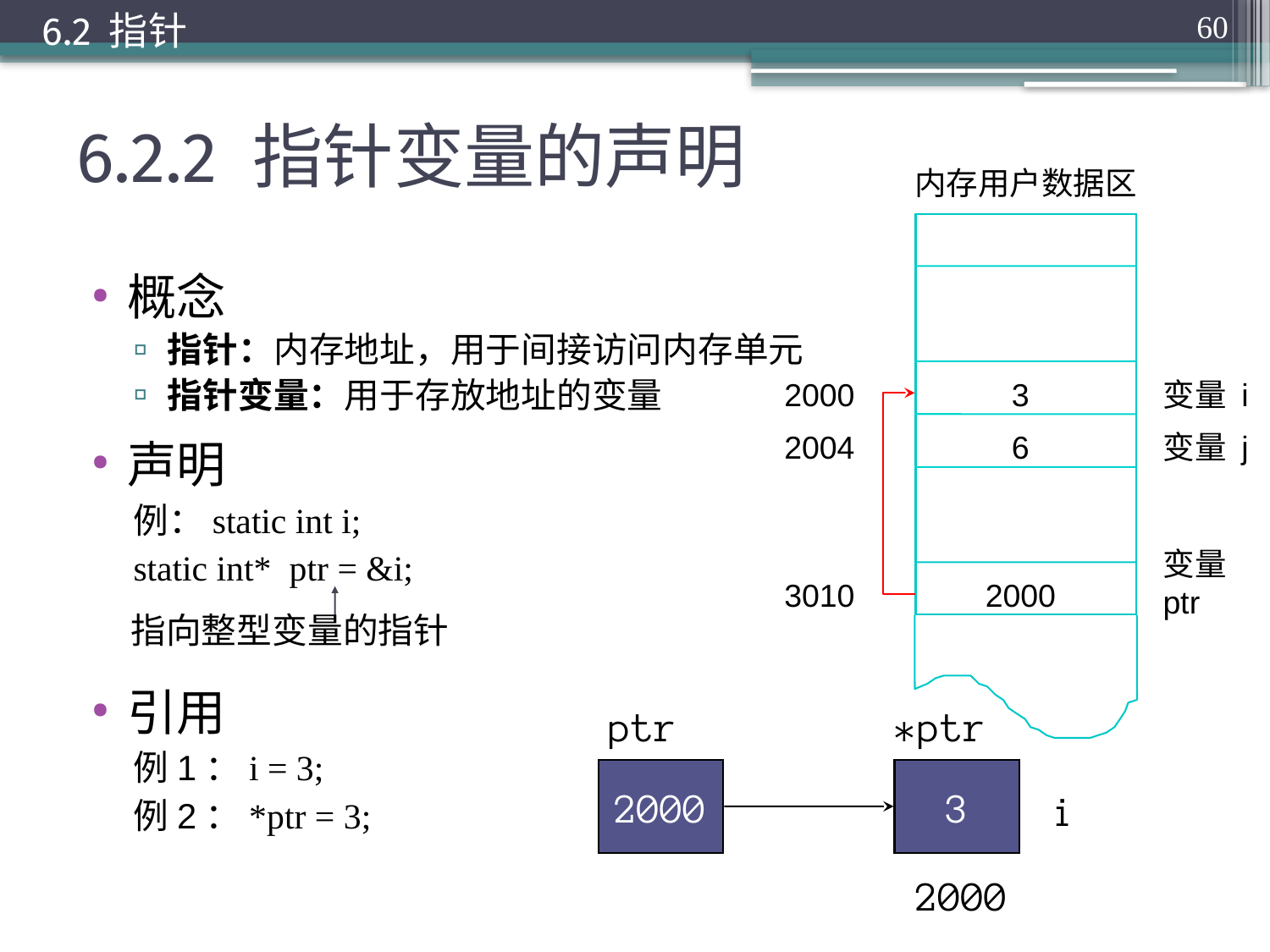

6.2 指针
60
# 6.2.2 指针变量的声明
内存用户数据区

2000
3
变量 i

2004
6
变量 j
变量
ptr
3010
2000
概念
指针：内存地址，用于间接访问内存单元
指针变量：用于存放地址的变量
声明
例：static int i;
static int*  ptr = &i;

引用
例1：i = 3;
例2：*ptr = 3;

指向整型变量的指针

ptr

*ptr
2000
3
i

2000